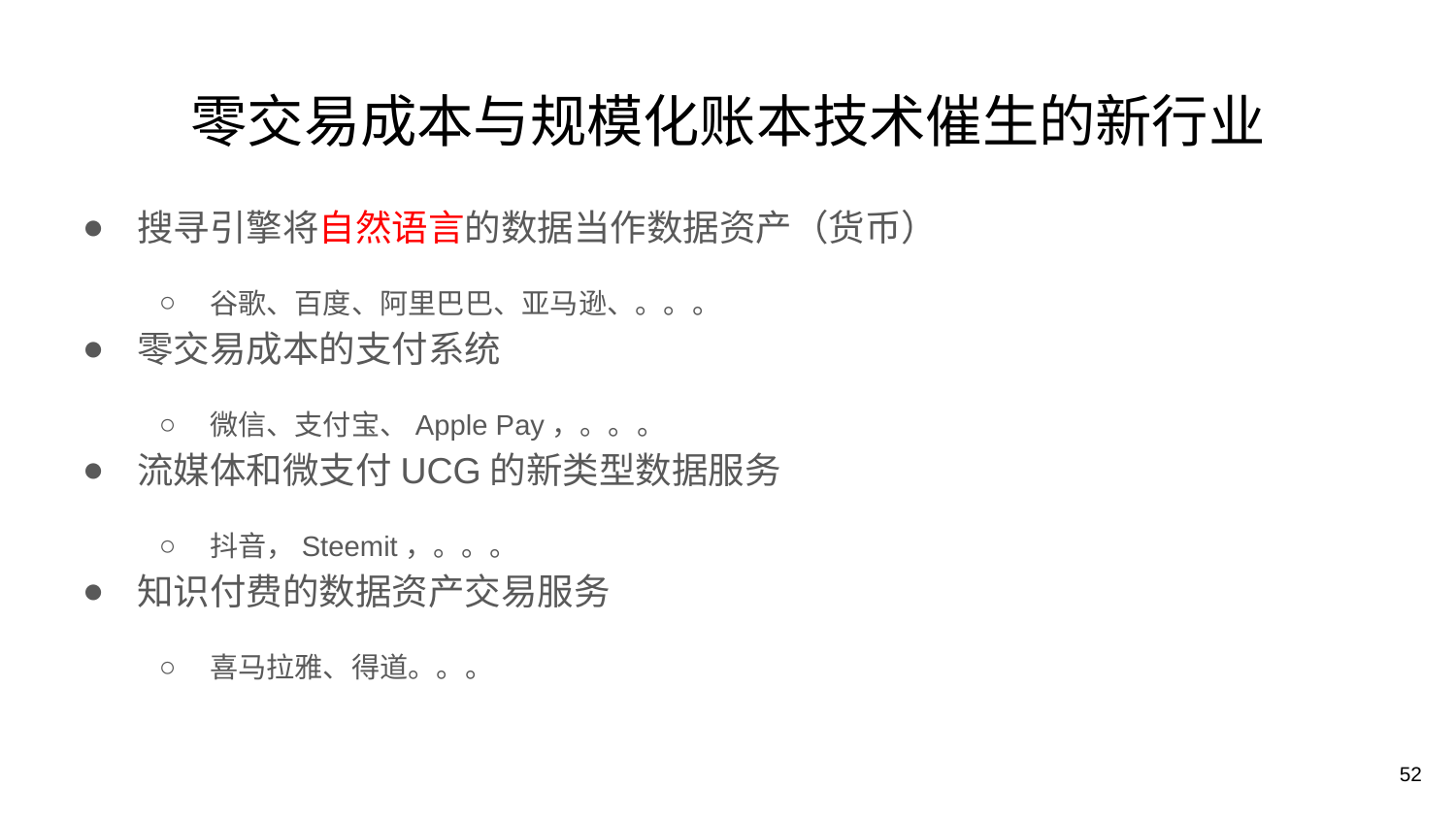

# 零交易成本与规模化账本技术催生的新行业
搜寻引擎将自然语言的数据当作数据资产（货币）
谷歌、百度、阿里巴巴、亚马逊、。。。
零交易成本的支付系统
微信、支付宝、Apple Pay，。。。
流媒体和微支付UCG的新类型数据服务
抖音，Steemit，。。。
知识付费的数据资产交易服务
喜马拉雅、得道。。。
52